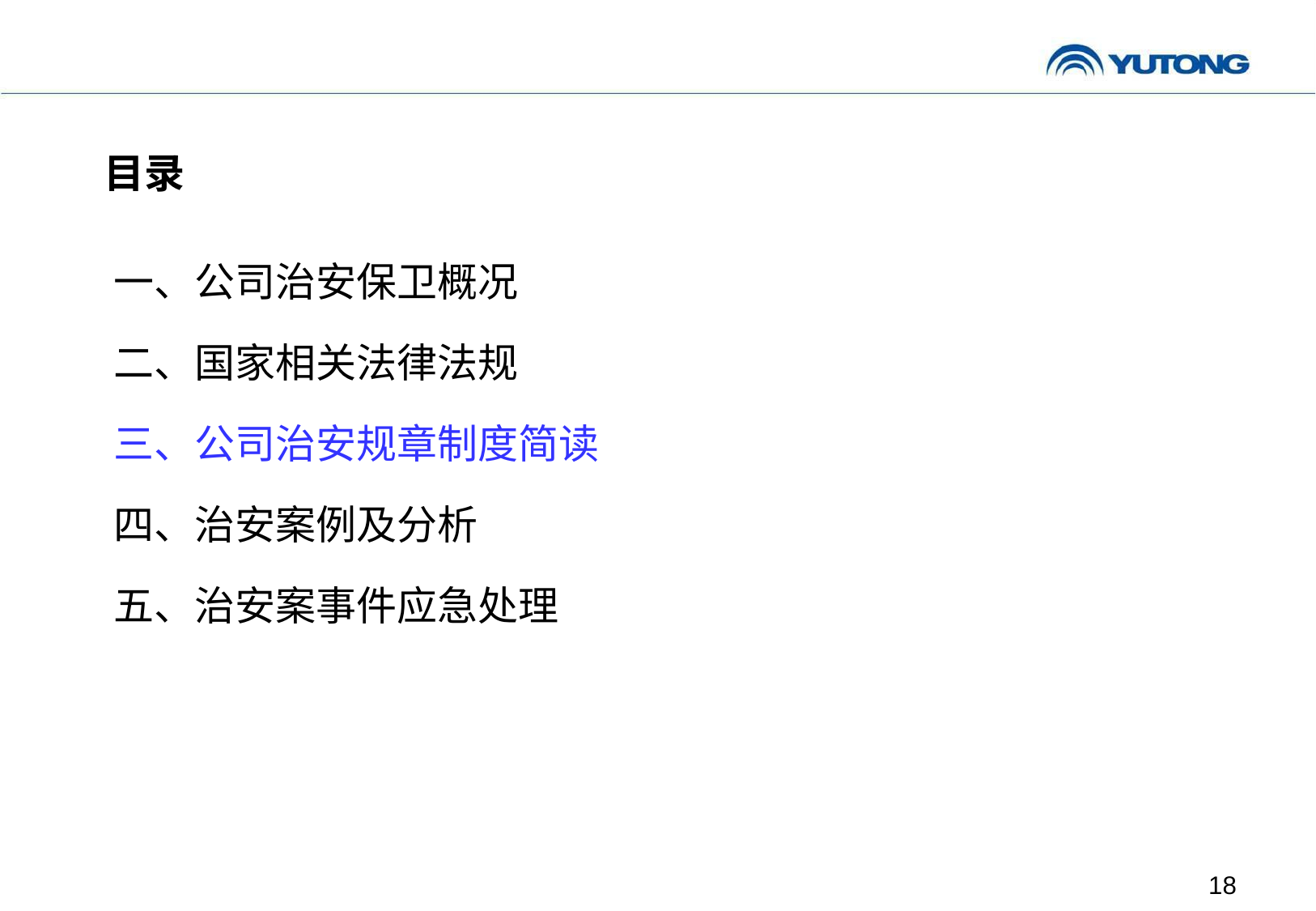

目录
一、公司治安保卫概况
二、国家相关法律法规
三、公司治安规章制度简读
四、治安案例及分析
五、治安案事件应急处理
18